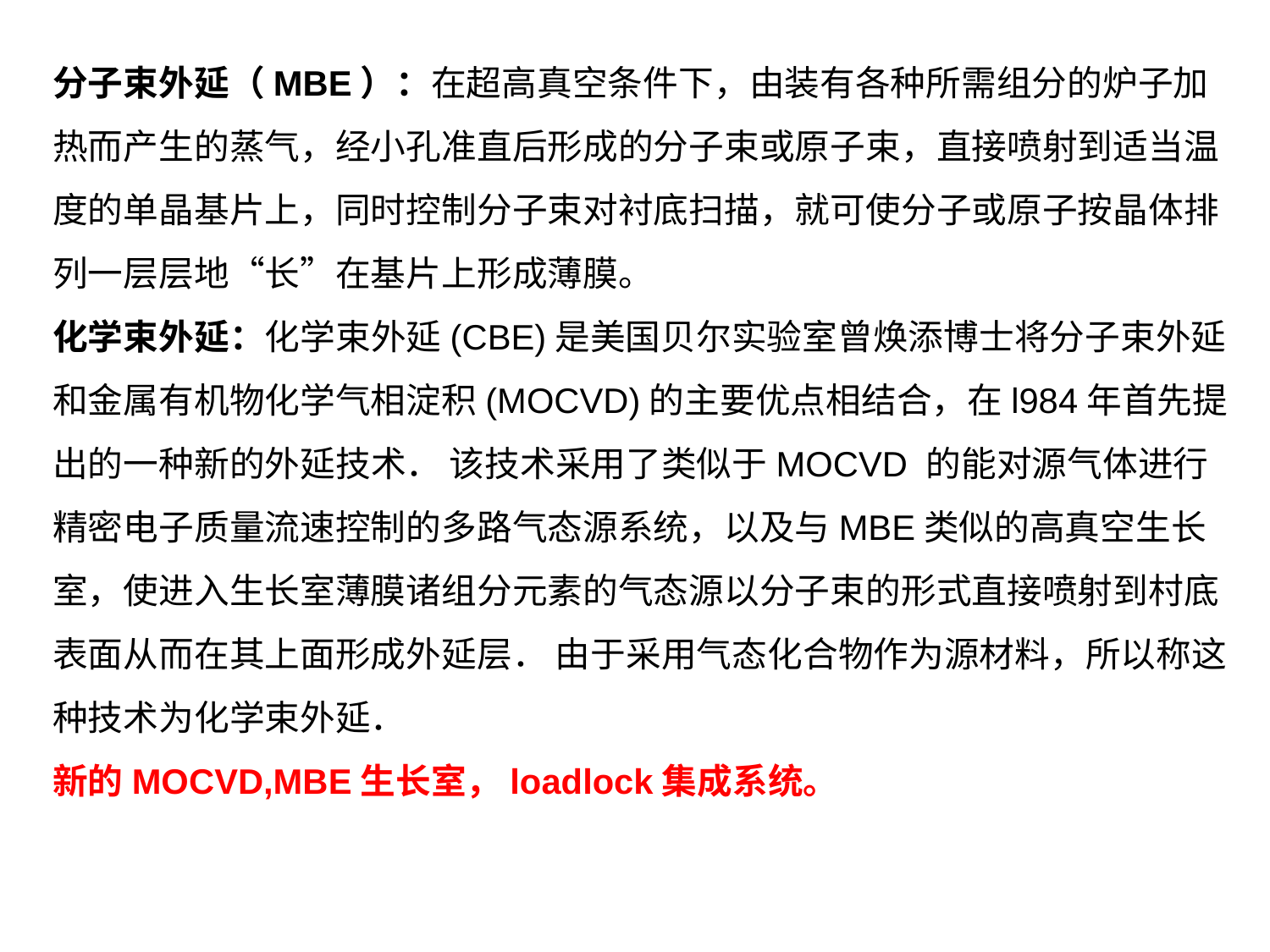

分子束外延（MBE）：在超高真空条件下，由装有各种所需组分的炉子加热而产生的蒸气，经小孔准直后形成的分子束或原子束，直接喷射到适当温度的单晶基片上，同时控制分子束对衬底扫描，就可使分子或原子按晶体排列一层层地“长”在基片上形成薄膜。
化学束外延：化学束外延(CBE)是美国贝尔实验室曾焕添博士将分子束外延和金属有机物化学气相淀积(MOCVD)的主要优点相结合，在l984年首先提出的一种新的外延技术． 该技术采用了类似于MOCVD 的能对源气体进行精密电子质量流速控制的多路气态源系统，以及与MBE类似的高真空生长室，使进入生长室薄膜诸组分元素的气态源以分子束的形式直接喷射到村底表面从而在其上面形成外延层． 由于采用气态化合物作为源材料，所以称这种技术为化学束外延．
新的MOCVD,MBE生长室，loadlock集成系统。
40